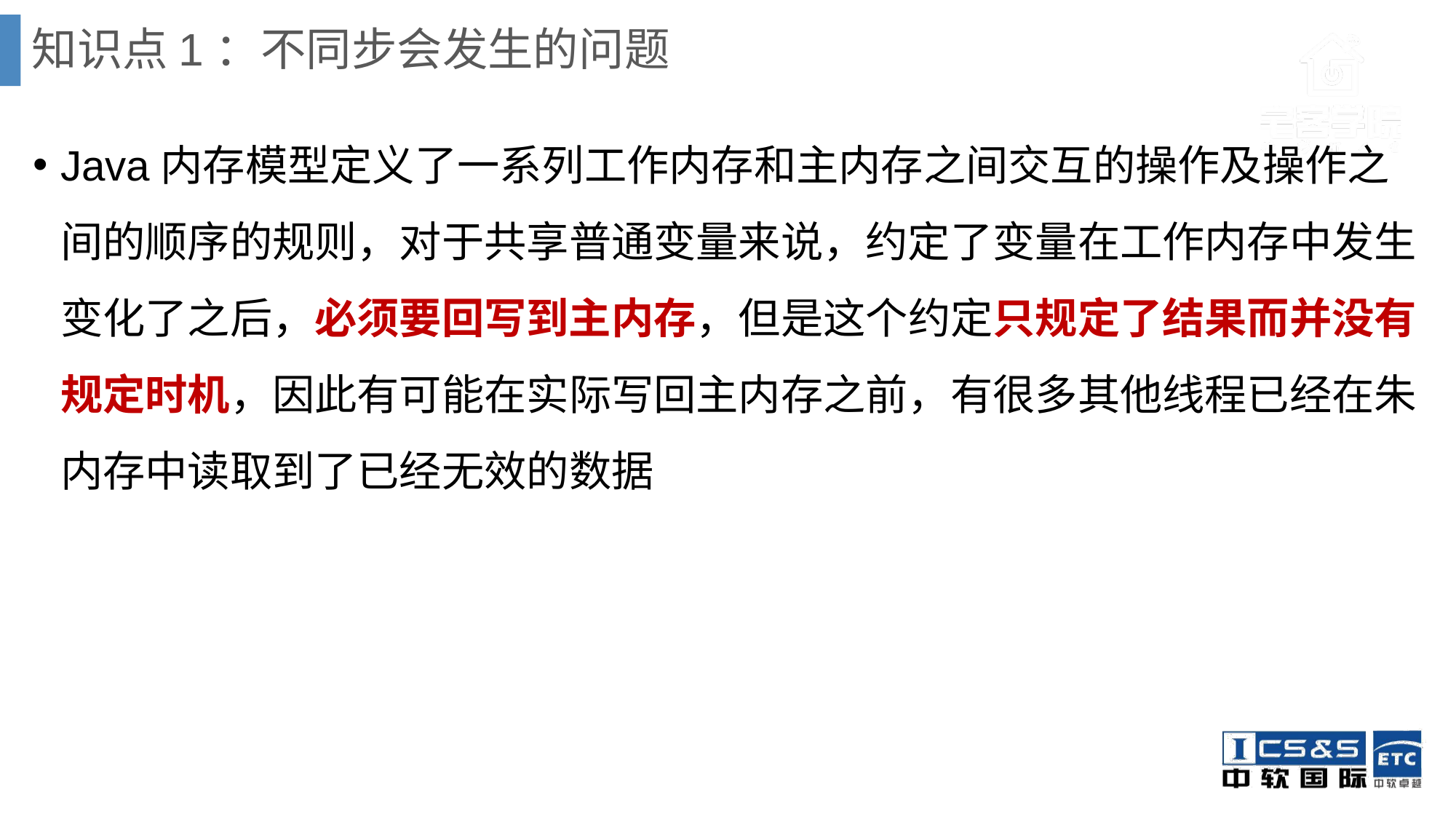

# 知识点1：不同步会发生的问题
Java内存模型定义了一系列工作内存和主内存之间交互的操作及操作之间的顺序的规则，对于共享普通变量来说，约定了变量在工作内存中发生变化了之后，必须要回写到主内存，但是这个约定只规定了结果而并没有规定时机，因此有可能在实际写回主内存之前，有很多其他线程已经在朱内存中读取到了已经无效的数据